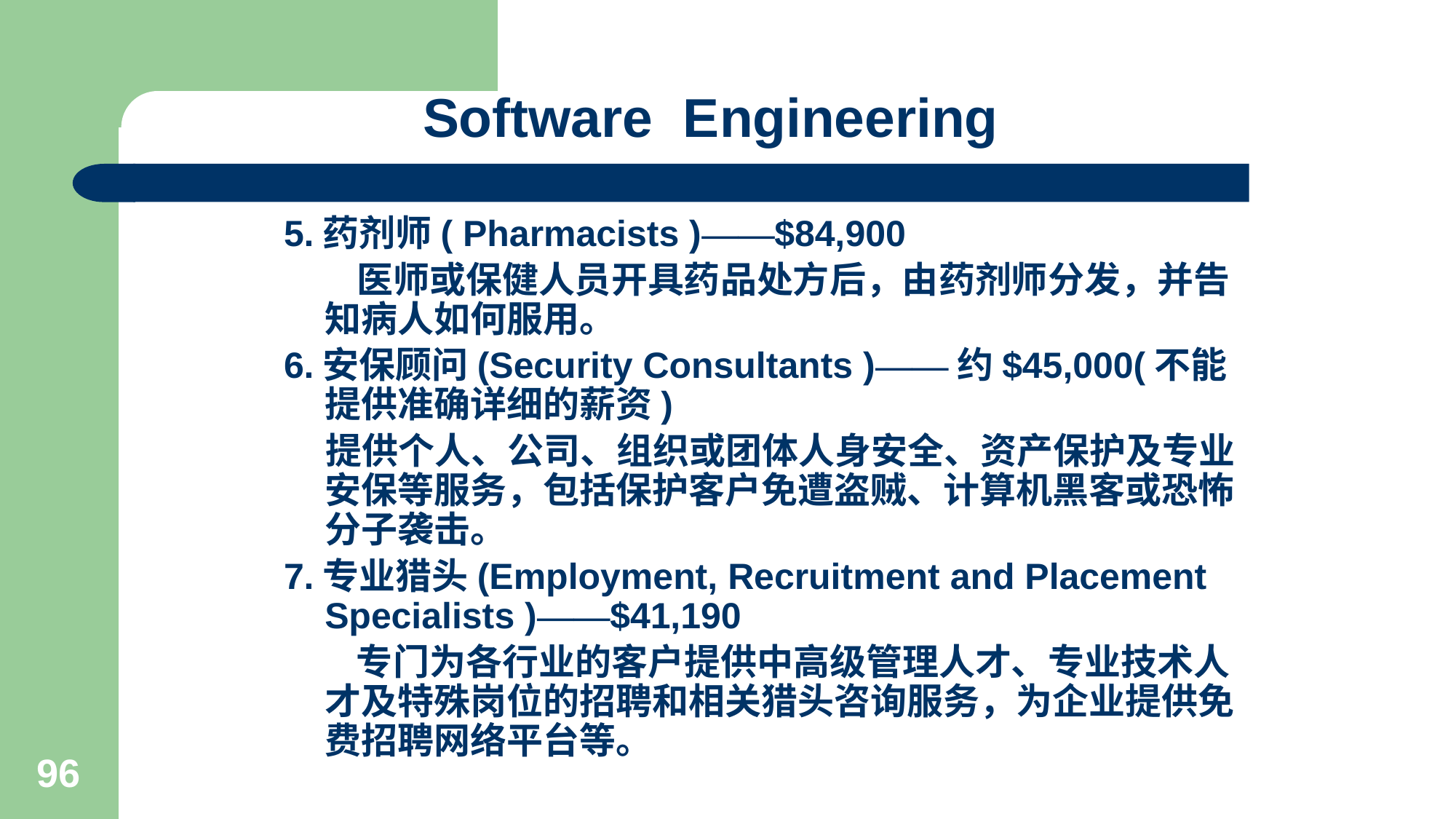

# Software  Engineering
5.药剂师( Pharmacists )——$84,900
　　医师或保健人员开具药品处方后，由药剂师分发，并告知病人如何服用。
6.安保顾问(Security Consultants )——约$45,000(不能提供准确详细的薪资)
    提供个人、公司、组织或团体人身安全、资产保护及专业安保等服务，包括保护客户免遭盗贼、计算机黑客或恐怖分子袭击。
7.专业猎头(Employment, Recruitment and Placement Specialists )——$41,190
　　专门为各行业的客户提供中高级管理人才、专业技术人才及特殊岗位的招聘和相关猎头咨询服务，为企业提供免费招聘网络平台等。
96